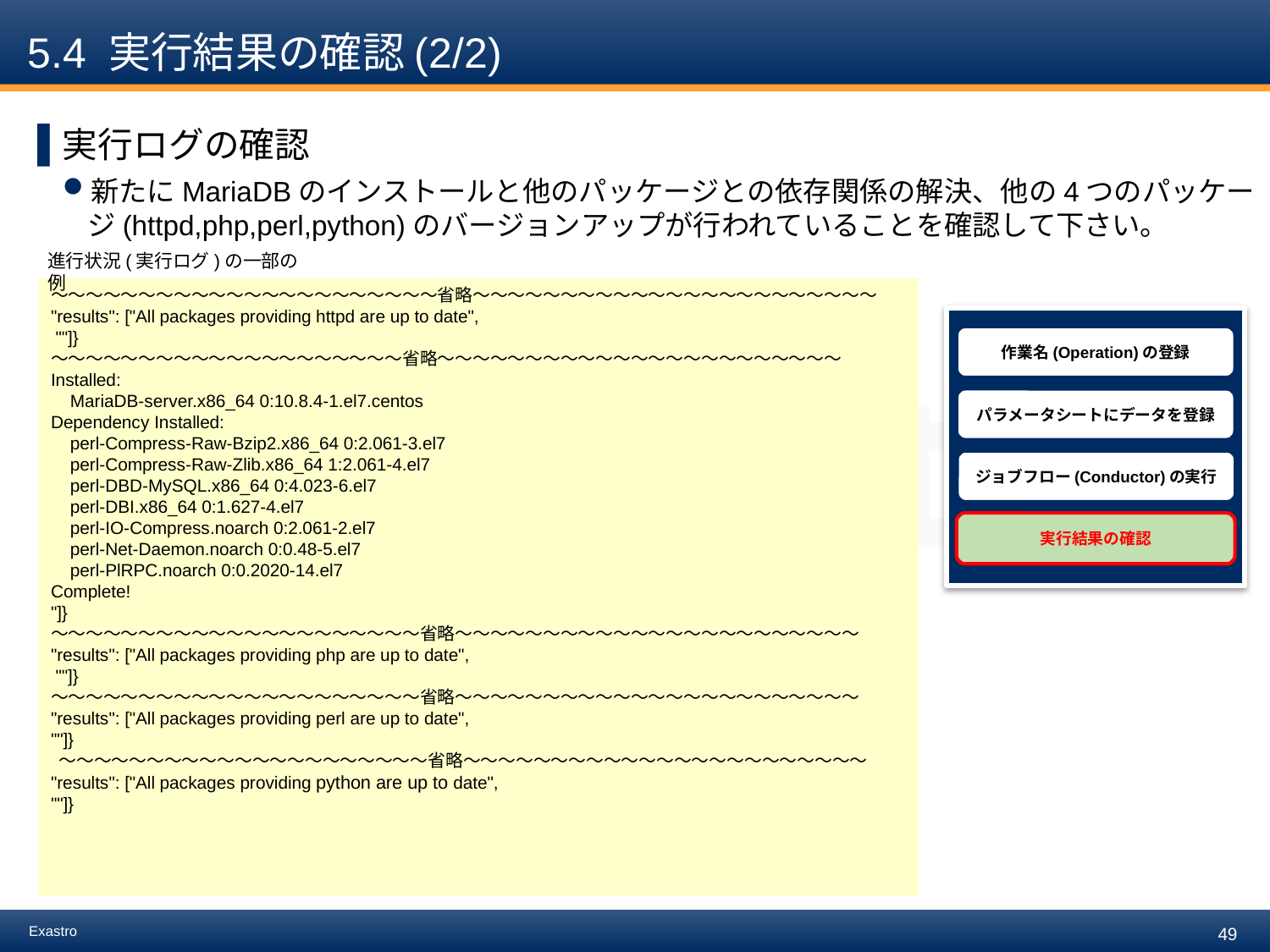

# 5.4 実行結果の確認(2/2)
実行ログの確認
新たにMariaDBのインストールと他のパッケージとの依存関係の解決、他の4つのパッケージ(httpd,php,perl,python)のバージョンアップが行われていることを確認して下さい。
進行状況(実行ログ)の一部の例
～～～～～～～～～～～～～～～～～～～～～～省略～～～～～～～～～～～～～～～～～～～～～～～ "results": ["All packages providing httpd are up to date",
 ""]}
～～～～～～～～～～～～～～～～～～～～省略～～～～～～～～～～～～～～～～～～～～～～～ Installed:
    MariaDB-server.x86_64 0:10.8.4-1.el7.centos
Dependency Installed:
    perl-Compress-Raw-Bzip2.x86_64 0:2.061-3.el7
    perl-Compress-Raw-Zlib.x86_64 1:2.061-4.el7
    perl-DBD-MySQL.x86_64 0:4.023-6.el7
    perl-DBI.x86_64 0:1.627-4.el7
    perl-IO-Compress.noarch 0:2.061-2.el7
    perl-Net-Daemon.noarch 0:0.48-5.el7
    perl-PlRPC.noarch 0:0.2020-14.el7
Complete!
"]}
～～～～～～～～～～～～～～～～～～～～～省略～～～～～～～～～～～～～～～～～～～～～～～ "results": ["All packages providing php are up to date",
 ""]}
～～～～～～～～～～～～～～～～～～～～～省略～～～～～～～～～～～～～～～～～～～～～～～ "results": ["All packages providing perl are up to date",
""]}
 ～～～～～～～～～～～～～～～～～～～～～省略～～～～～～～～～～～～～～～～～～～～～～～ "results": ["All packages providing python are up to date",
""]}

作業名(Operation)の登録
パラメータシートにデータを登録
ジョブフロー(Conductor)の実行
実行結果の確認